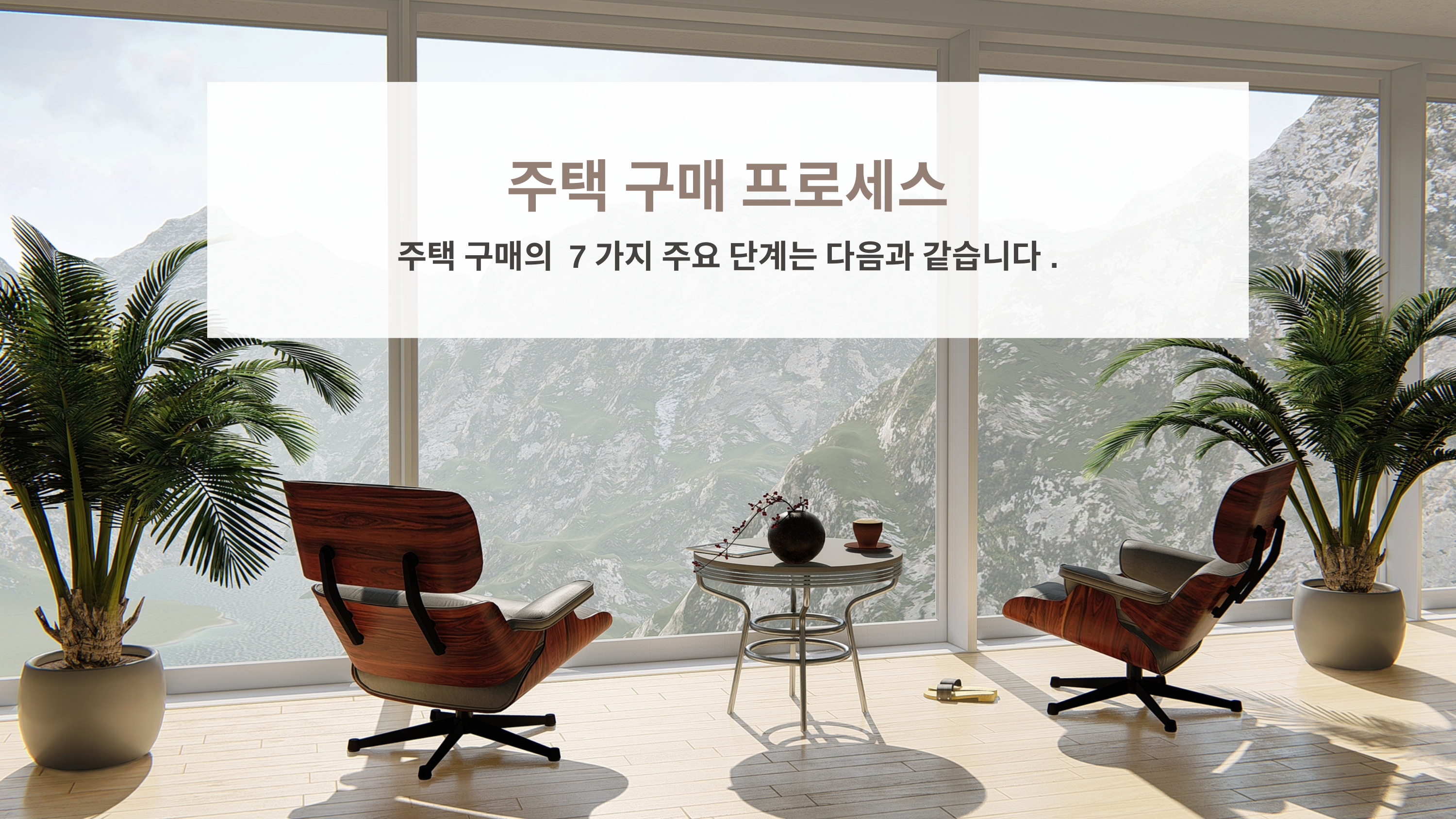

주택 구매 프로세스
주택 구매의 7가지 주요 단계는 다음과 같습니다.